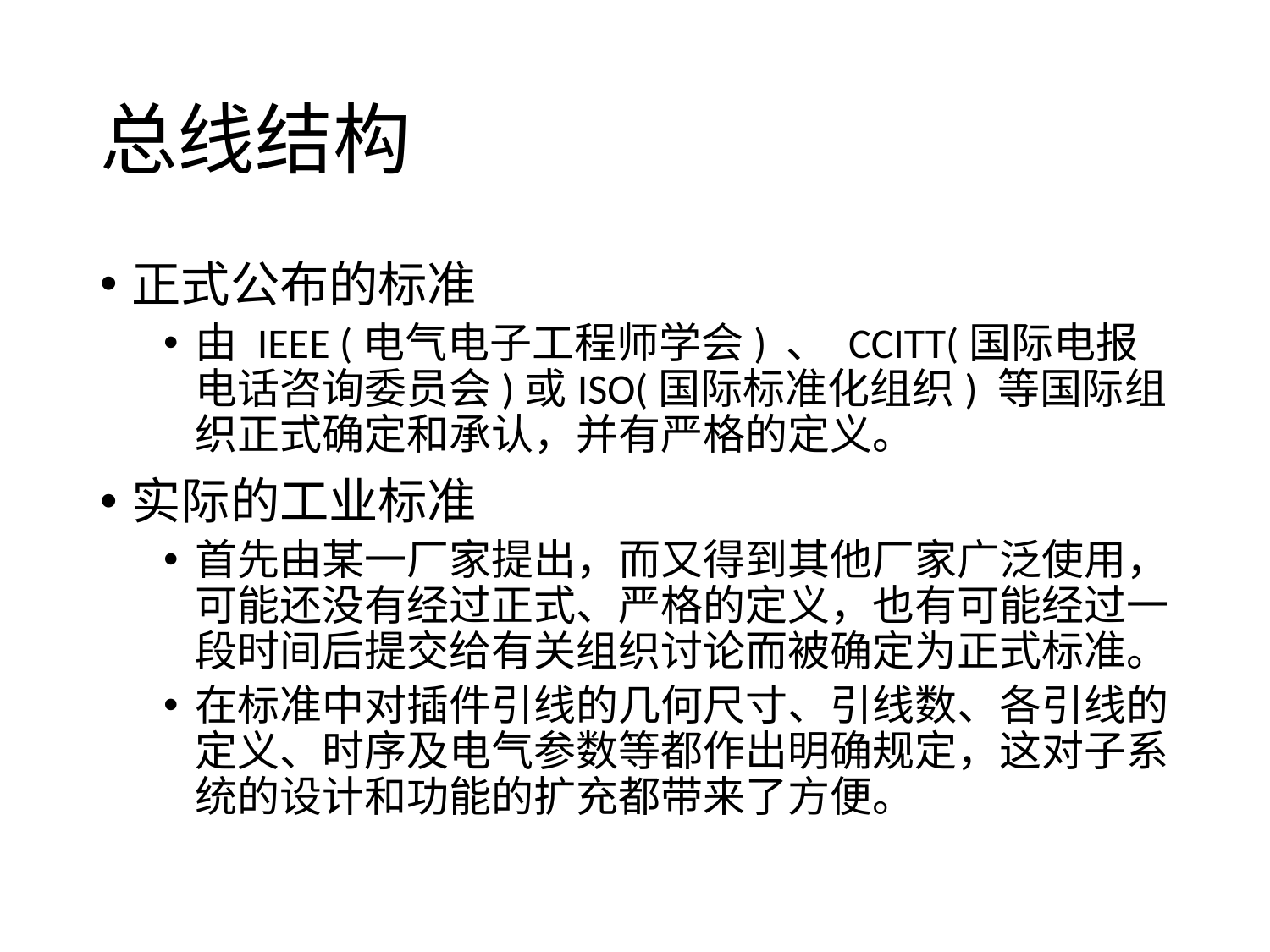

# 总线结构
正式公布的标准
由 IEEE (电气电子工程师学会) 、 CCITT(国际电报电话咨询委员会)或ISO(国际标准化组织) 等国际组织正式确定和承认，并有严格的定义。
实际的工业标准
首先由某一厂家提出，而又得到其他厂家广泛使用，可能还没有经过正式、严格的定义，也有可能经过一段时间后提交给有关组织讨论而被确定为正式标准。
在标准中对插件引线的几何尺寸、引线数、各引线的定义、时序及电气参数等都作出明确规定，这对子系统的设计和功能的扩充都带来了方便。